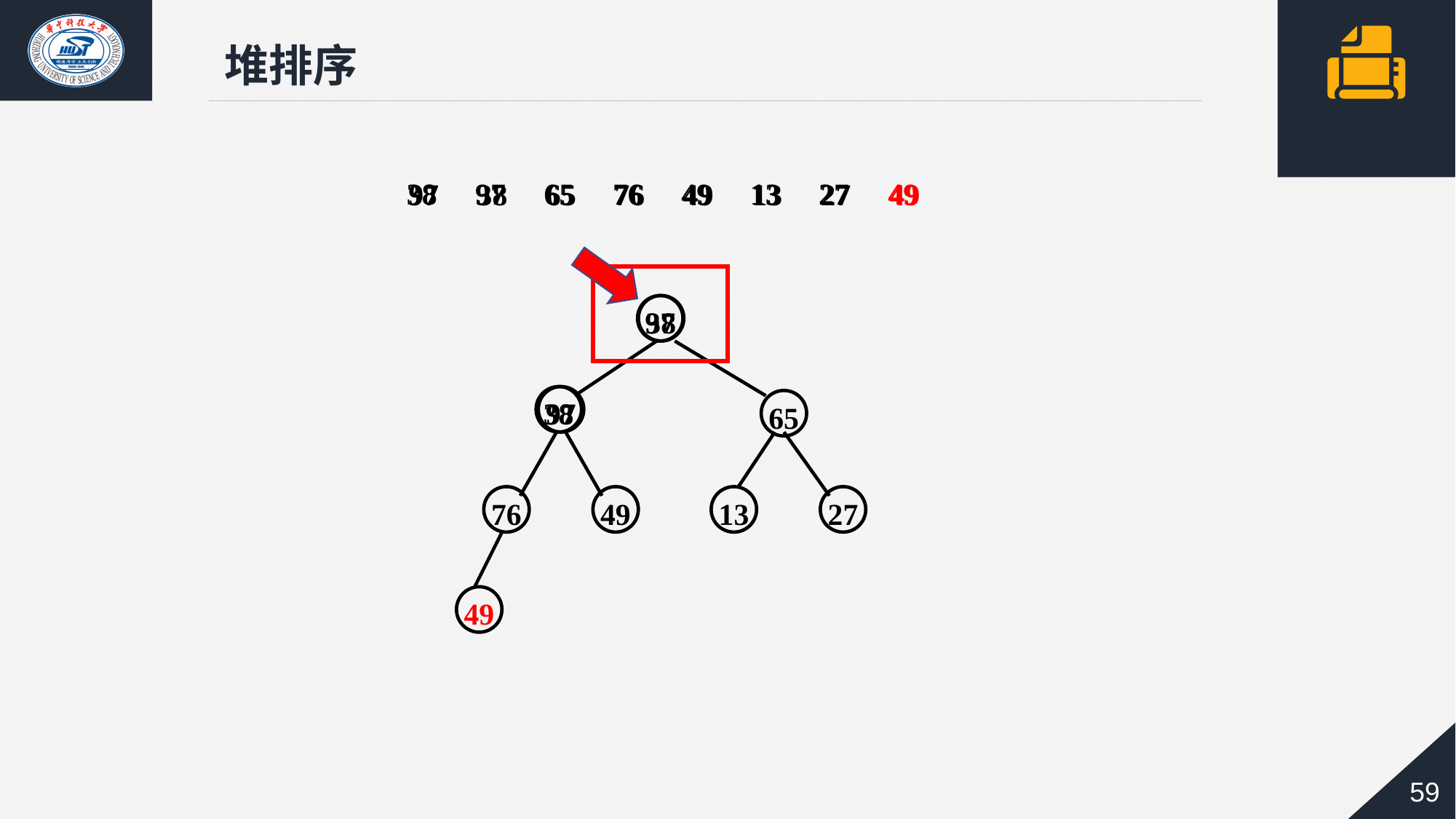

堆排序

38     97     65     76     49     13     27     49
97     38     65     76     49     13     27     49

97
38

38
97
65

76
49
13
27

49